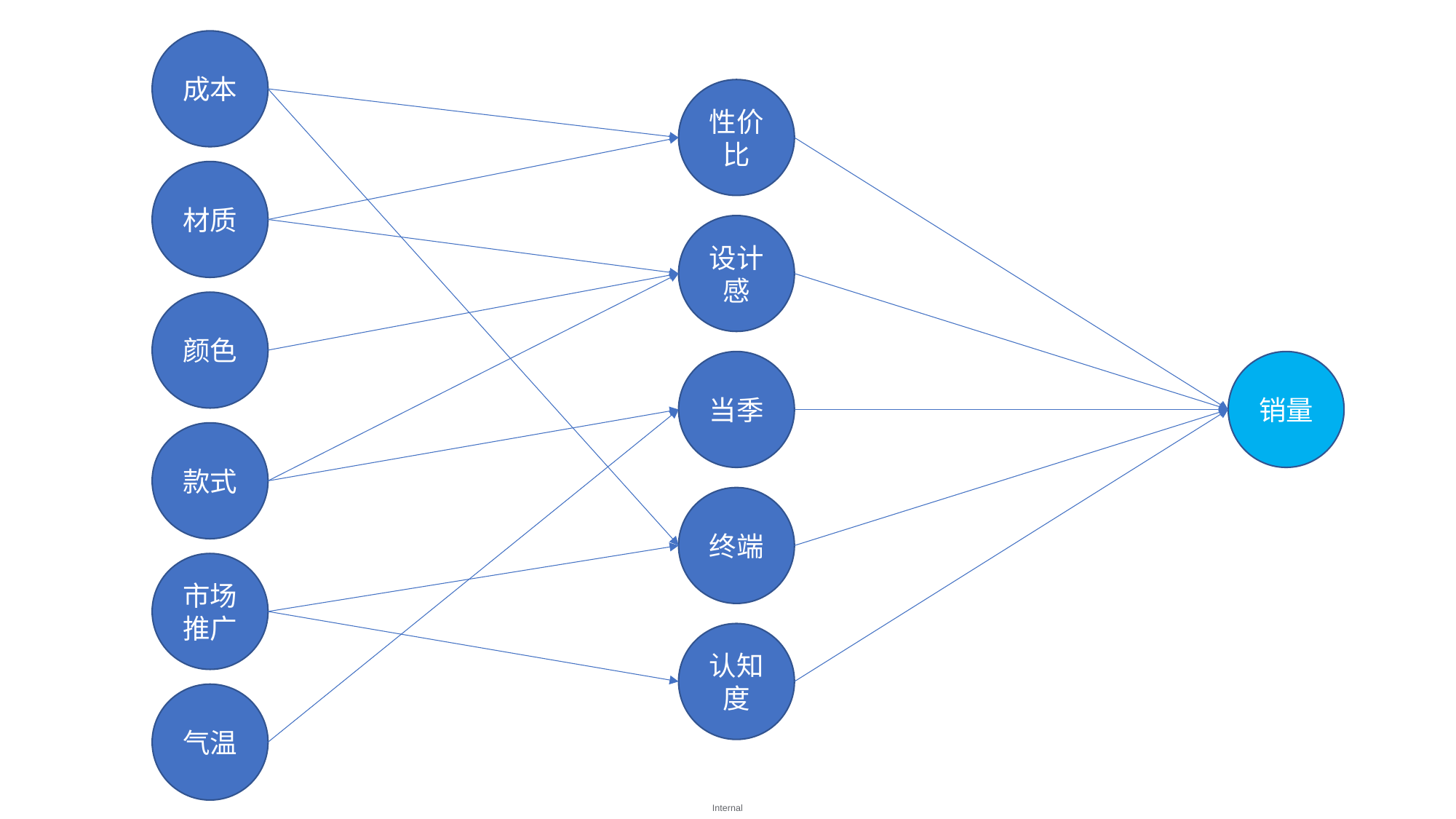

成本
性价比
材质
设计感
颜色
销量
当季
款式
终端
市场推广
认知度
气温